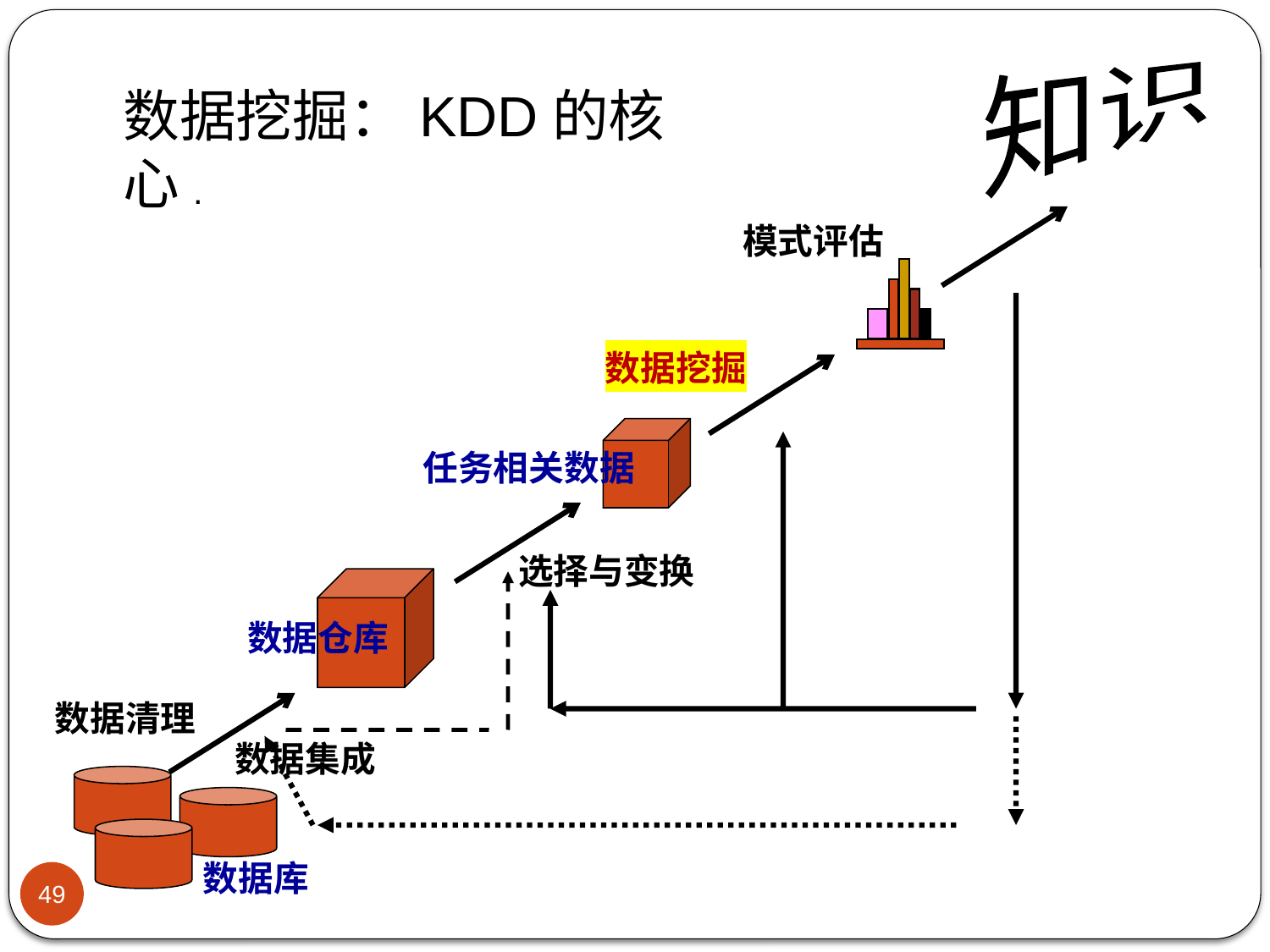

知识
数据挖掘：KDD的核心.

模式评估

数据挖掘

任务相关数据

选择与变换

数据仓库
数据清理

数据集成

数据库
49